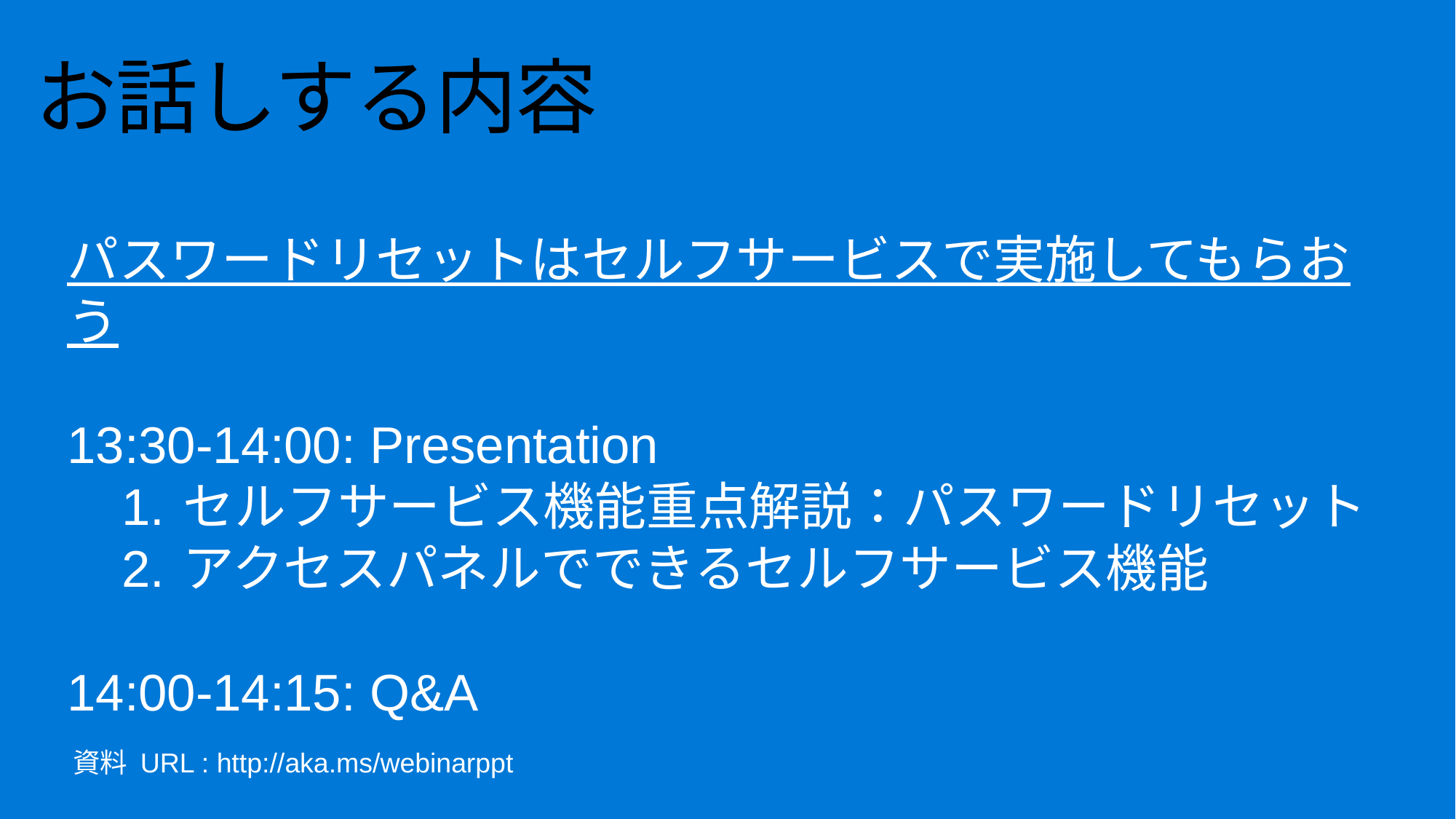

# お話しする内容
パスワードリセットはセルフサービスで実施してもらおう

13:30-14:00: Presentation
セルフサービス機能重点解説：パスワードリセット
アクセスパネルでできるセルフサービス機能

14:00-14:15: Q&A
資料 URL : http://aka.ms/webinarppt